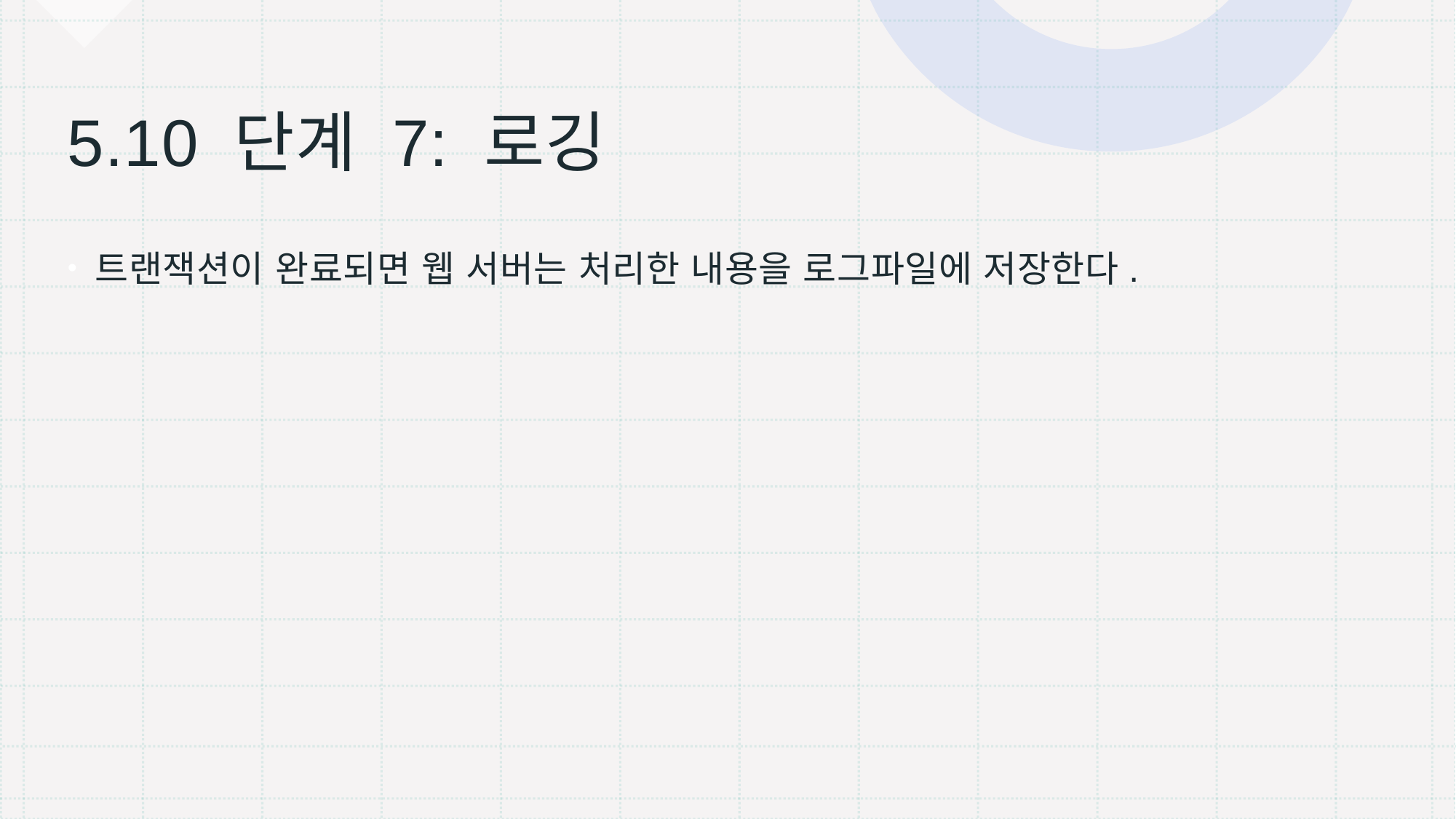

# 5.10 단계 7: 로깅
트랜잭션이 완료되면 웹 서버는 처리한 내용을 로그파일에 저장한다.